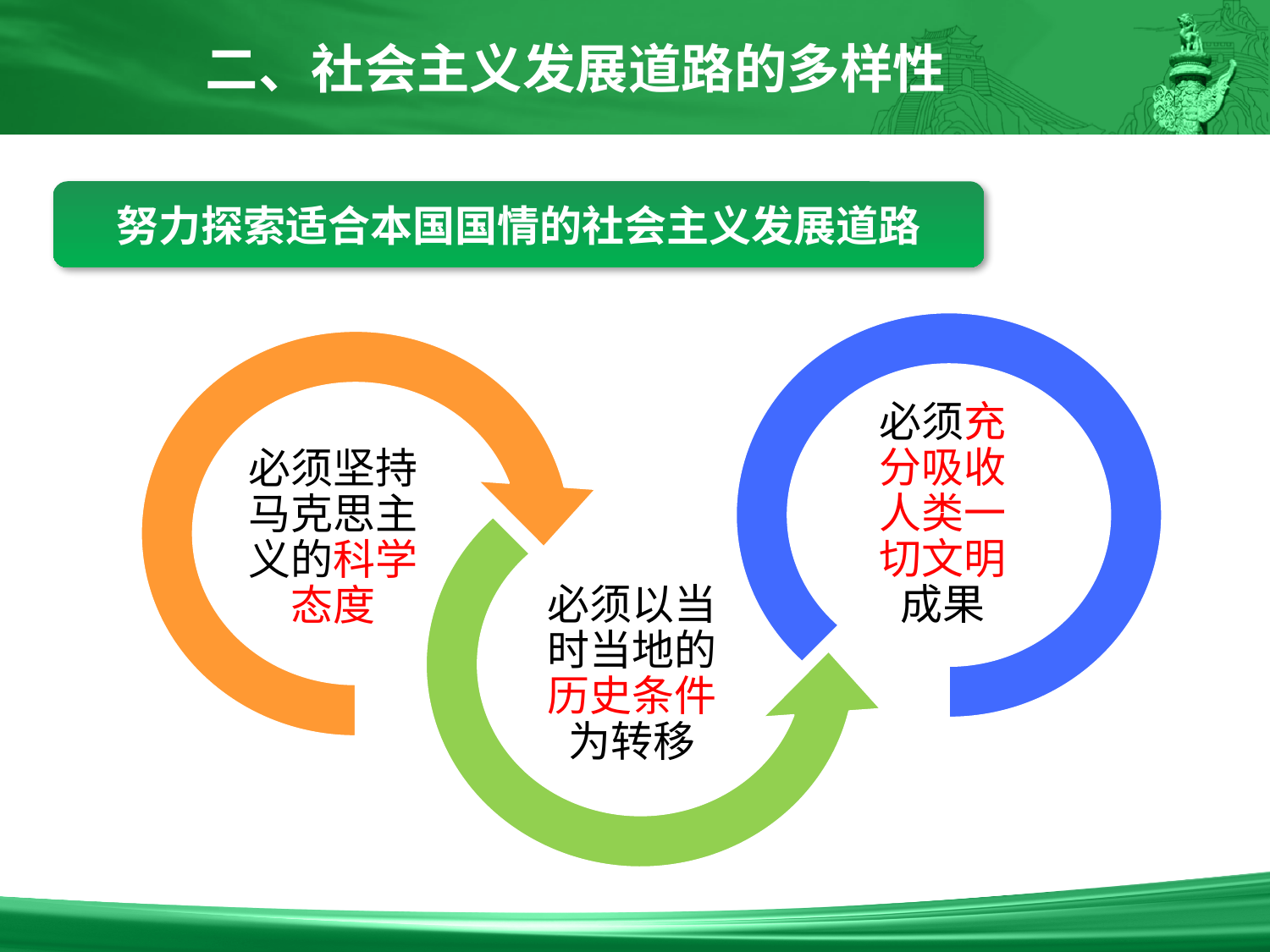

二、社会主义发展道路的多样性
努力探索适合本国国情的社会主义发展道路

必须充分吸收人类一切文明成果
必须坚持马克思主义的科学态度
必须以当时当地的历史条件为转移